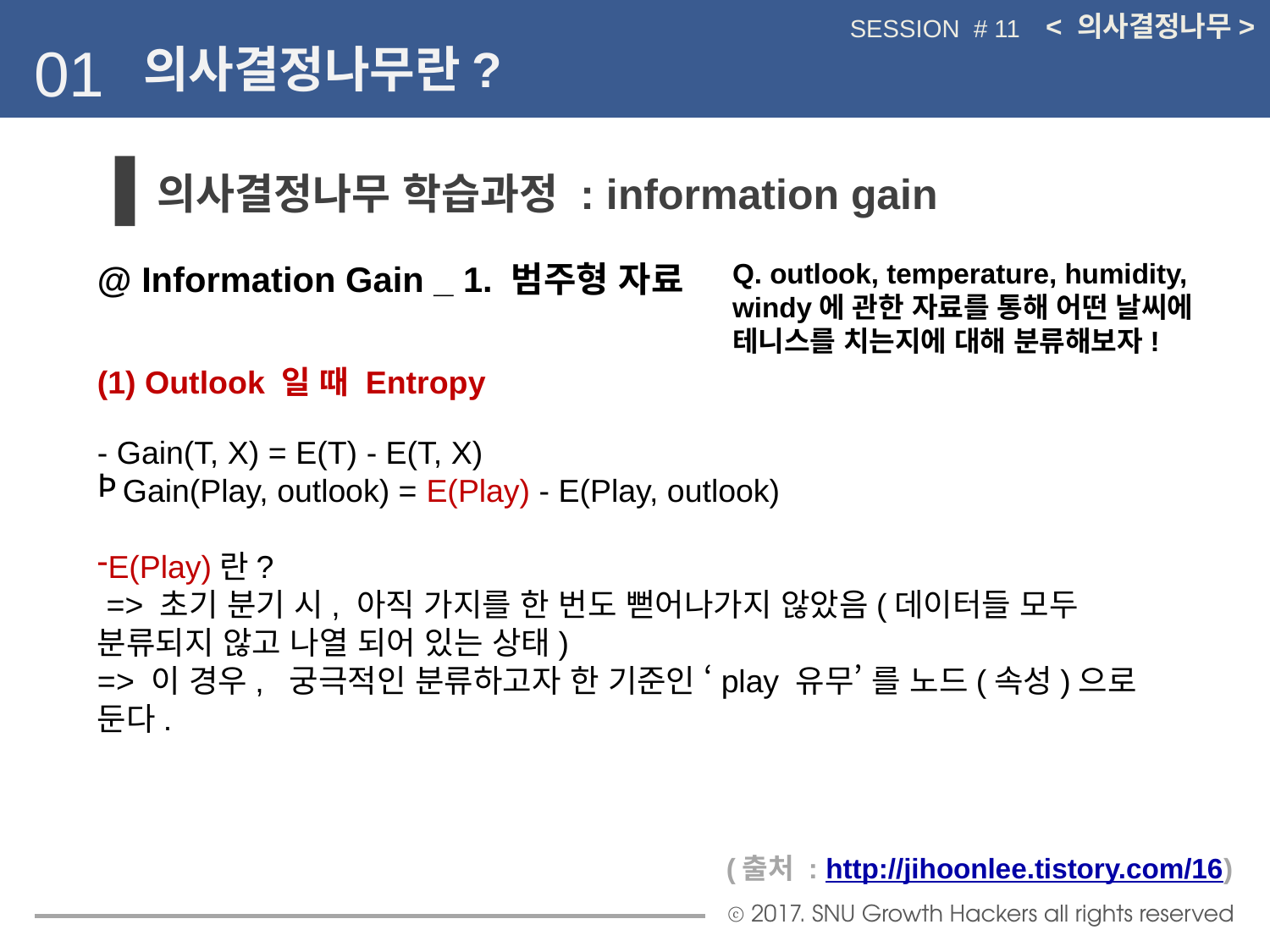

< 의사결정나무>
SESSION  # 11
01
의사결정나무란?

의사결정나무 학습과정 : information gain
Q. outlook, temperature, humidity, windy에 관한 자료를 통해 어떤 날씨에 테니스를 치는지에 대해 분류해보자!
@ Information Gain _ 1. 범주형 자료
(1) Outlook 일 때 Entropy
- Gain(T, X) = E(T) - E(T, X)
Gain(Play, outlook) = E(Play) - E(Play, outlook)

E(Play)란?
 => 초기 분기 시, 아직 가지를 한 번도 뻗어나가지 않았음(데이터들 모두 분류되지 않고 나열 되어 있는 상태)
=> 이 경우,  궁극적인 분류하고자 한 기준인 ‘play 유무’ 를 노드(속성)으로 둔다.

(출처 : http://jihoonlee.tistory.com/16)

ⓒ 2017. SNU Growth Hackers all rights reserved